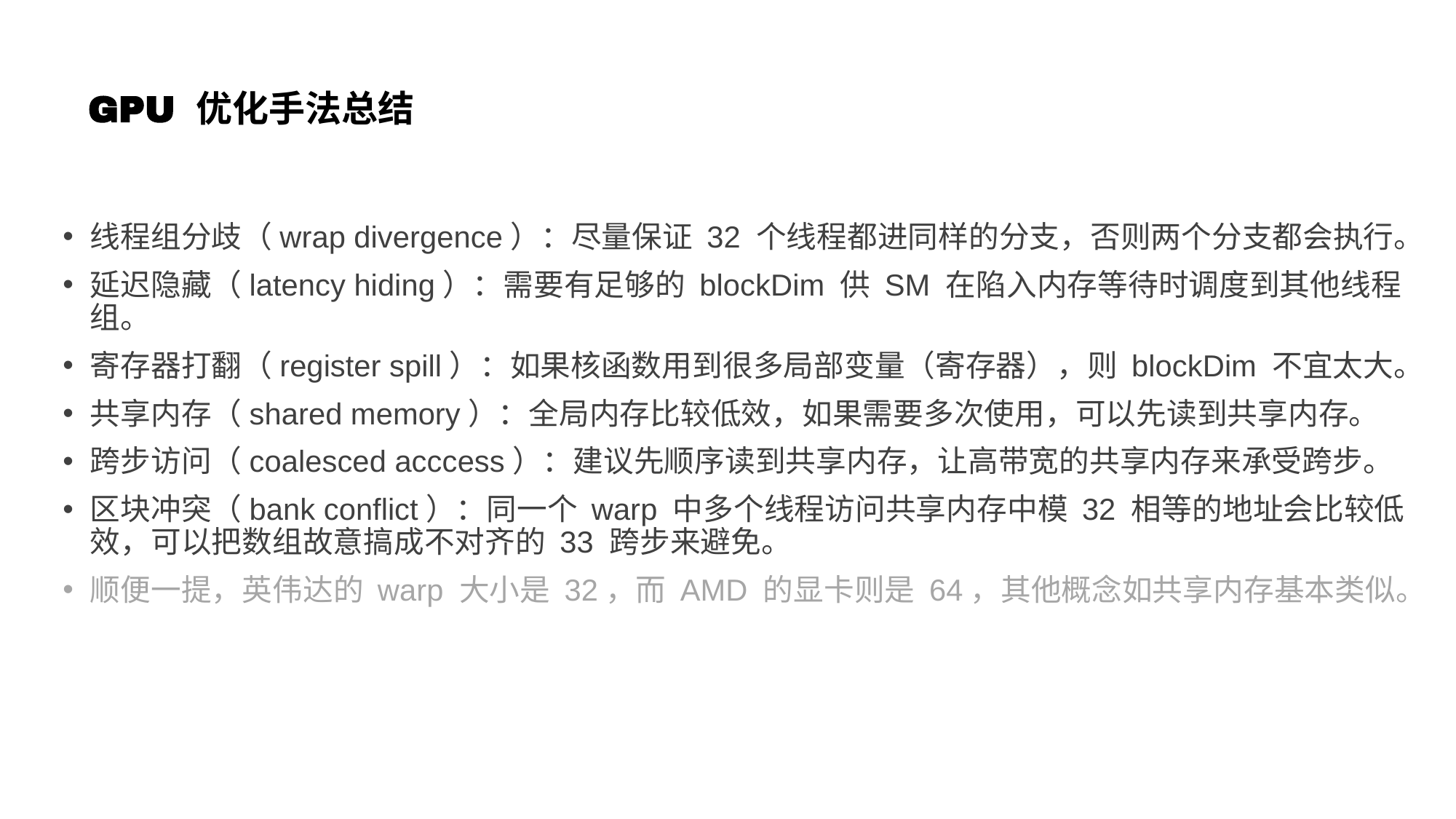

# GPU 优化手法总结
线程组分歧（wrap divergence）：尽量保证 32 个线程都进同样的分支，否则两个分支都会执行。
延迟隐藏（latency hiding）：需要有足够的 blockDim 供 SM 在陷入内存等待时调度到其他线程组。
寄存器打翻（register spill）：如果核函数用到很多局部变量（寄存器），则 blockDim 不宜太大。
共享内存（shared memory）：全局内存比较低效，如果需要多次使用，可以先读到共享内存。
跨步访问（coalesced acccess）：建议先顺序读到共享内存，让高带宽的共享内存来承受跨步。
区块冲突（bank conflict）：同一个 warp 中多个线程访问共享内存中模 32 相等的地址会比较低效，可以把数组故意搞成不对齐的 33 跨步来避免。
顺便一提，英伟达的 warp 大小是 32，而 AMD 的显卡则是 64，其他概念如共享内存基本类似。